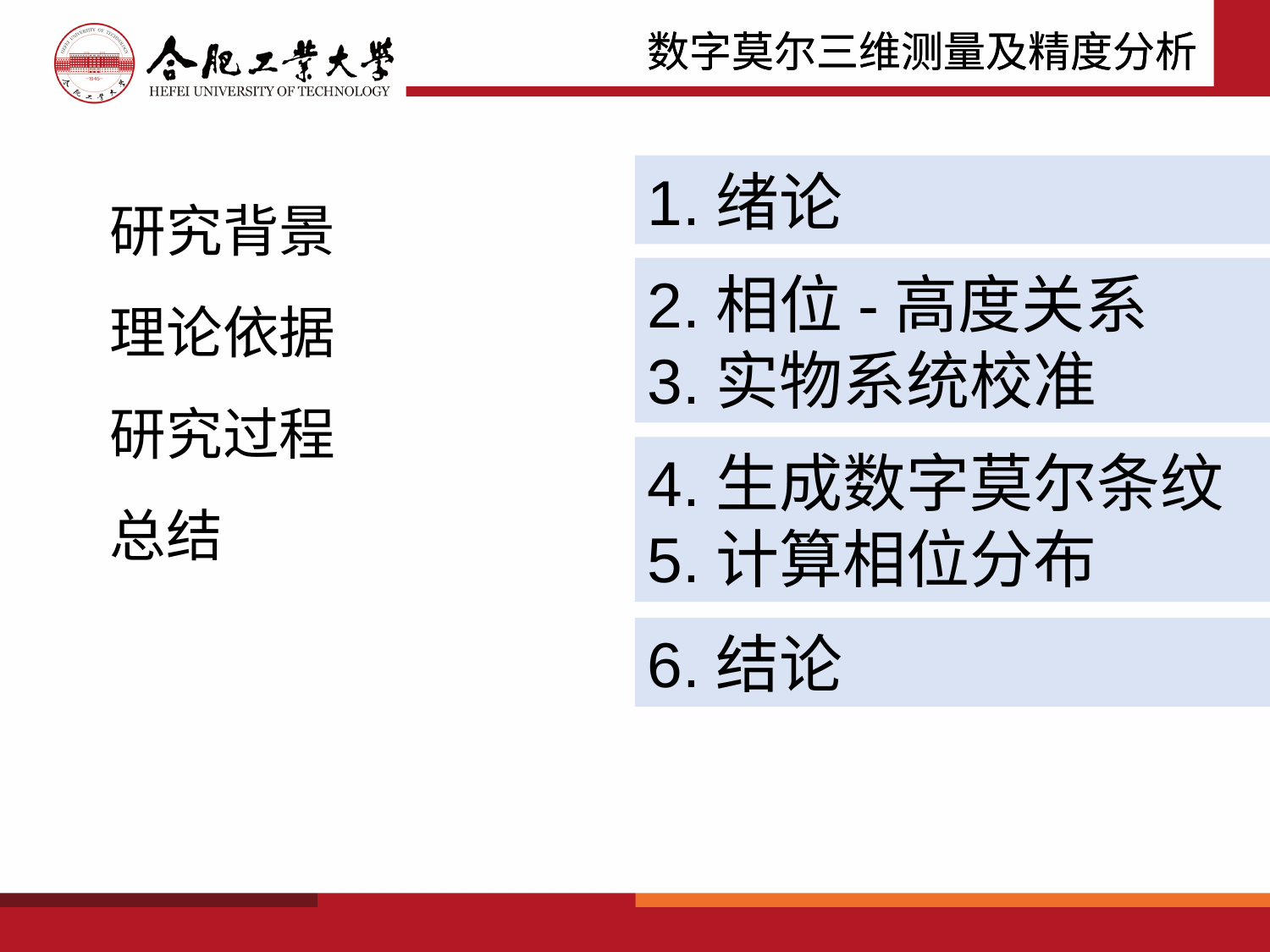

研究背景
理论依据
研究过程
总结

1.绪论
2.相位-高度关系
3.实物系统校准
4.生成数字莫尔条纹
5.计算相位分布
6.结论